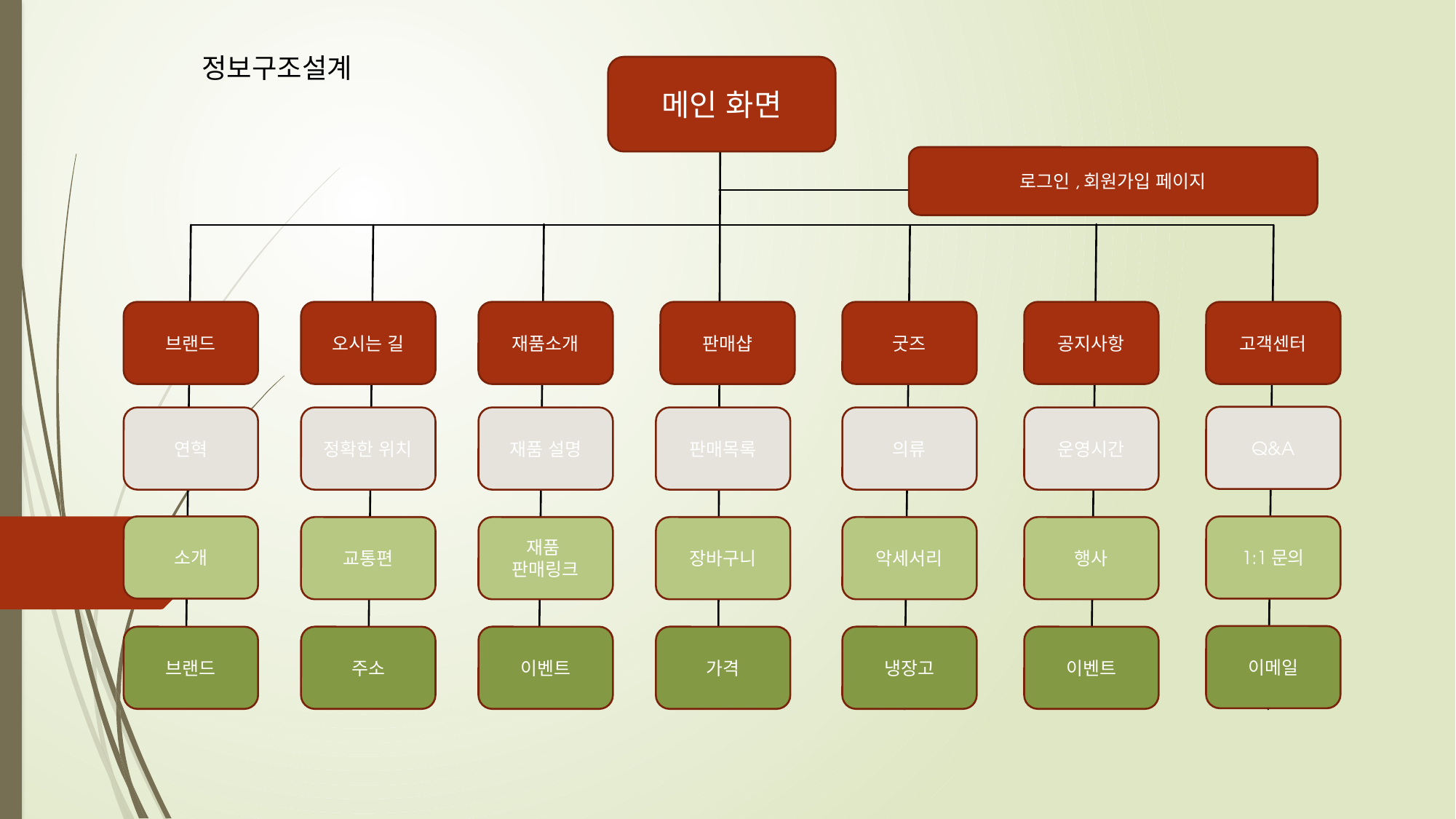

정보구조설계
메인 화면
로그인,회원가입 페이지
고객센터
재품소개
판매샵
굿즈
공지사항
브랜드
오시는 길
Q&A
연혁
정확한 위치
재품 설명
판매목록
의류
운영시간
소개
1:1문의
교통편
재품
판매링크
장바구니
악세서리
행사
이메일
브랜드
주소
이벤트
가격
냉장고
이벤트